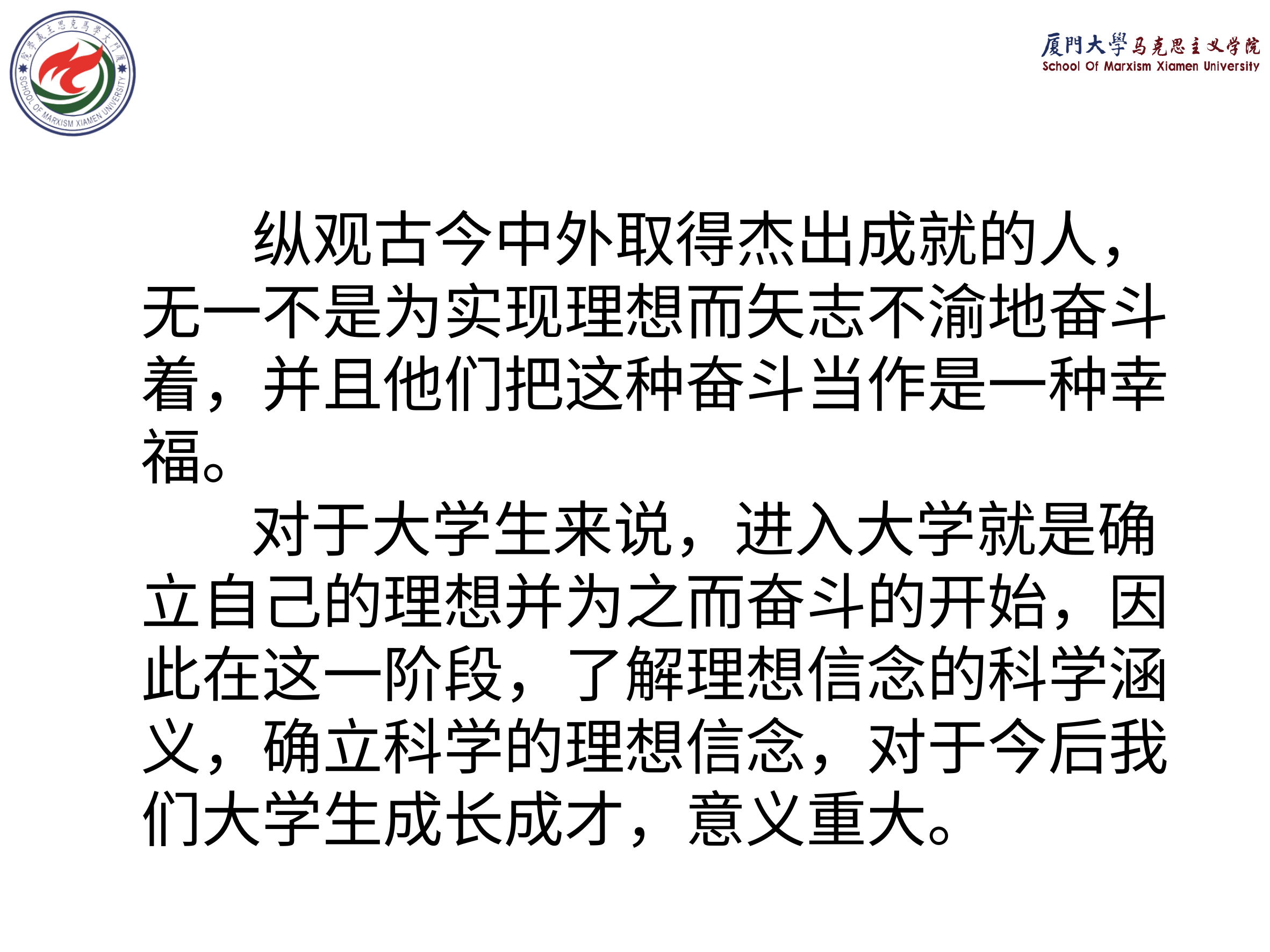

纵观古今中外取得杰出成就的人，无一不是为实现理想而矢志不渝地奋斗着，并且他们把这种奋斗当作是一种幸福。
       对于大学生来说，进入大学就是确立自己的理想并为之而奋斗的开始，因此在这一阶段，了解理想信念的科学涵义，确立科学的理想信念，对于今后我们大学生成长成才，意义重大。